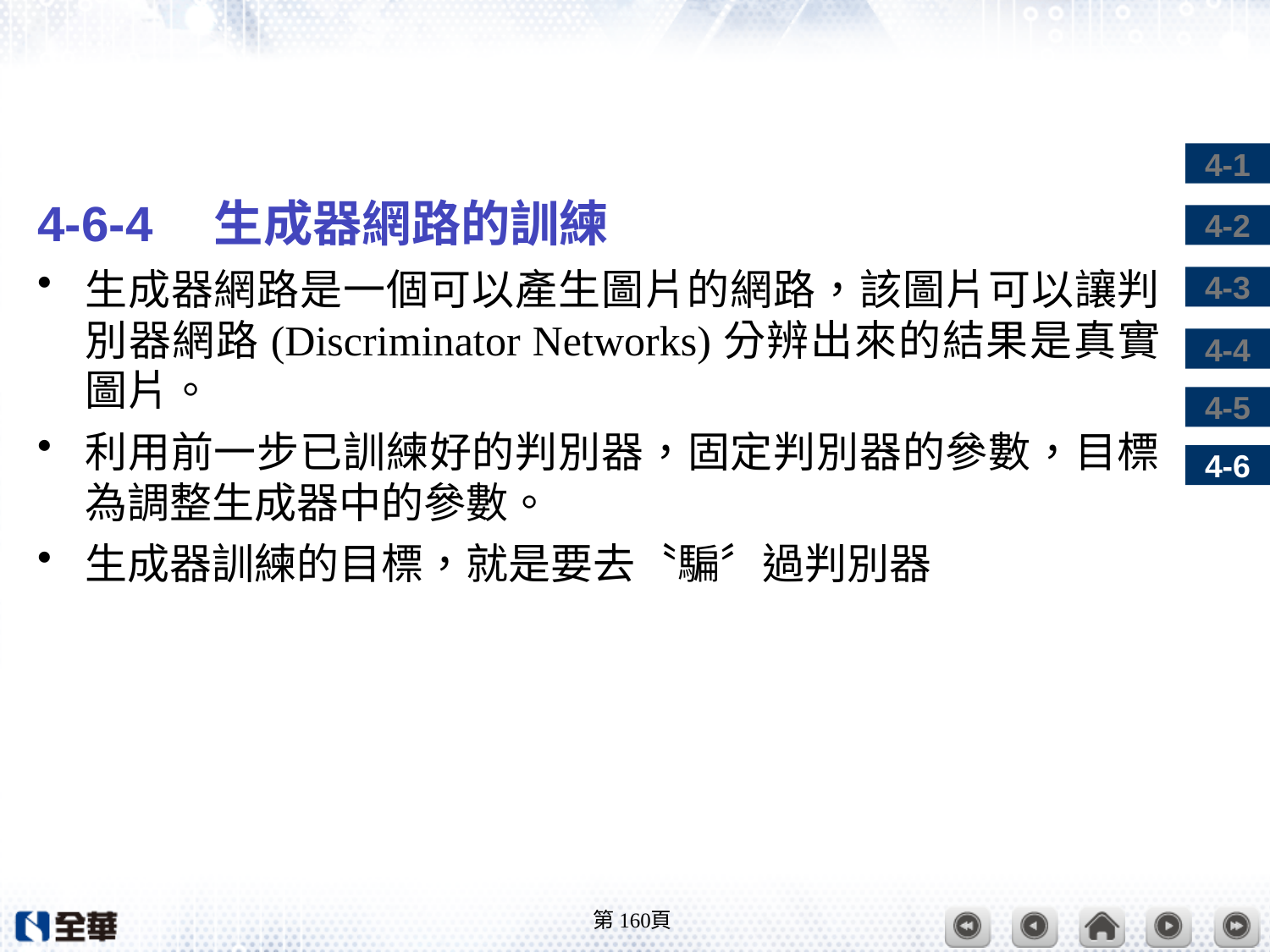

#
4-6-4　生成器網路的訓練
生成器網路是一個可以產生圖片的網路，該圖片可以讓判別器網路(Discriminator Networks)分辨出來的結果是真實圖片。
利用前一步已訓練好的判別器，固定判別器的參數，目標為調整生成器中的參數。
生成器訓練的目標，就是要去〝騙〞過判別器